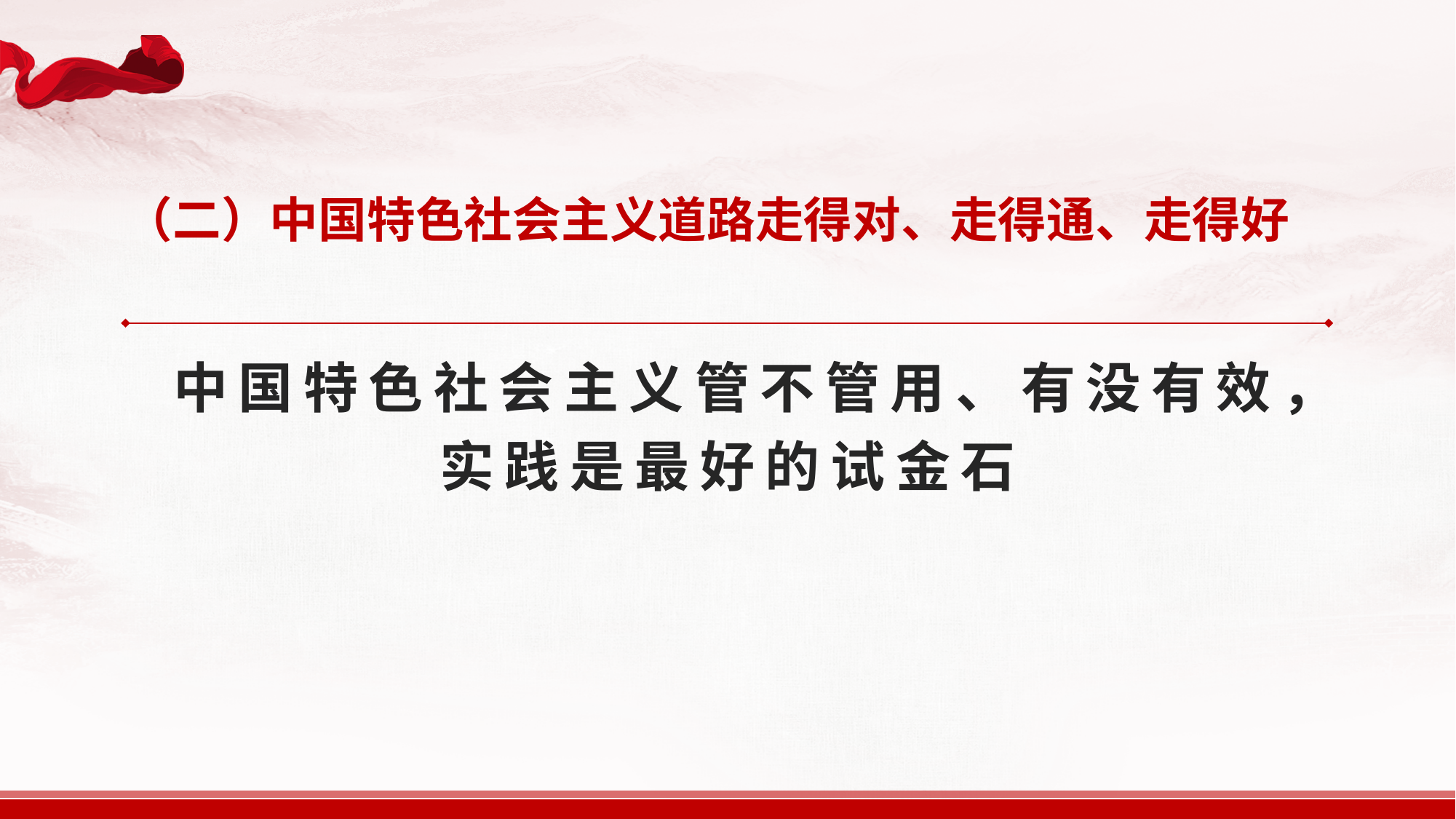

（二）中国特色社会主义道路走得对、走得通、走得好
中国特色社会主义管不管用、有没有效，实践是最好的试金石